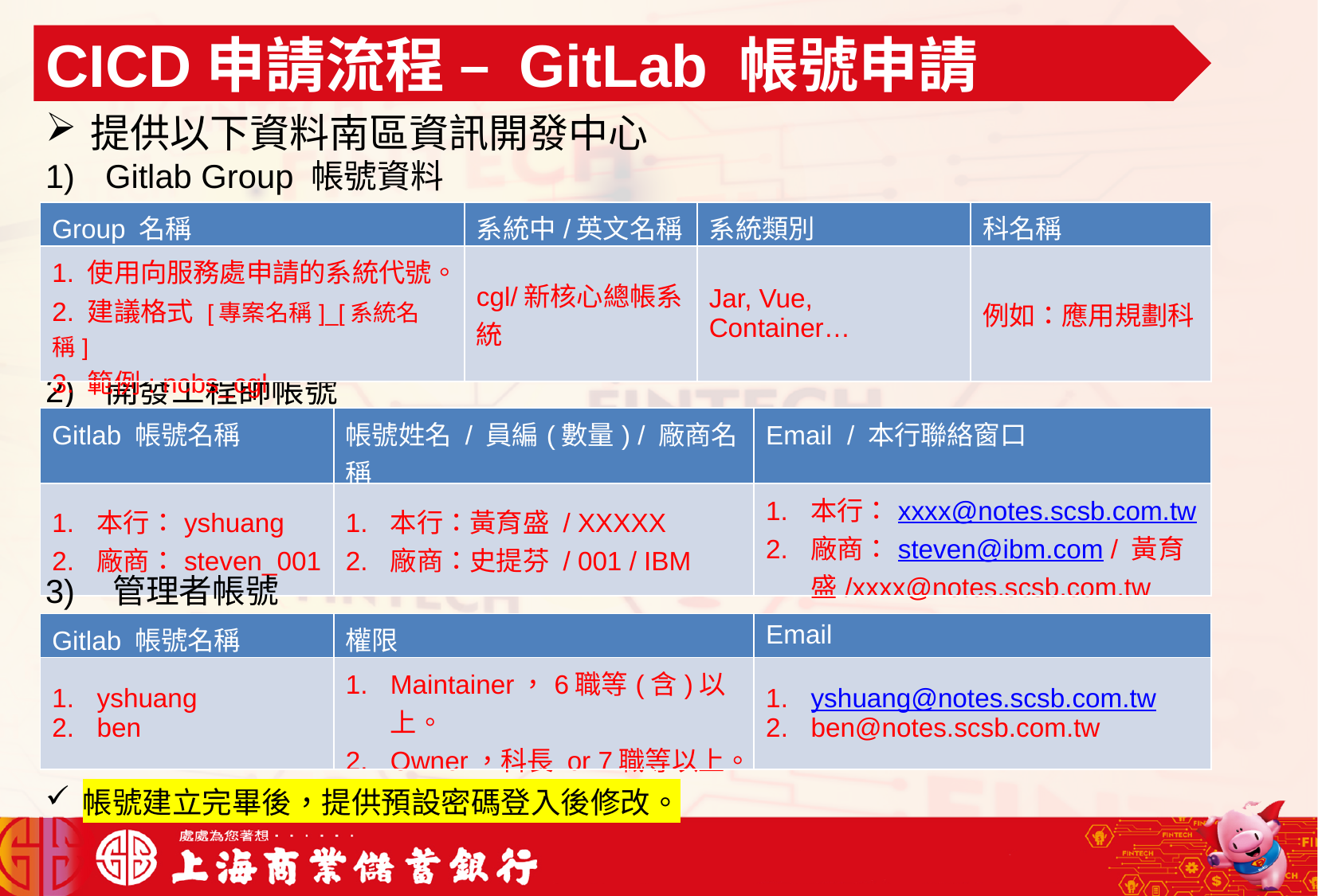

CICD申請流程 – GitLab 帳號申請
提供以下資料南區資訊開發中心
Gitlab Group 帳號資料
| Group 名稱 | 系統中/英文名稱 | 系統類別 | 科名稱 |
| --- | --- | --- | --- |
| 1. 使用向服務處申請的系統代號。 2. 建議格式 [專案名稱]\_[系統名稱] 3. 範例: ncbs\_cgl | cgl/新核心總帳系統 | Jar, Vue, Container… | 例如：應用規劃科 |
開發工程師帳號
| Gitlab 帳號名稱 | 帳號姓名 / 員編(數量) / 廠商名稱 | Email / 本行聯絡窗口 |
| --- | --- | --- |
| 本行：yshuang 廠商：steven\_001 | 本行：黃育盛 / XXXXX 廠商：史提芬 / 001 / IBM | 本行：xxxx@notes.scsb.com.tw 廠商：steven@ibm.com / 黃育盛/xxxx@notes.scsb.com.tw |
管理者帳號
| Gitlab 帳號名稱 | 權限 | Email |
| --- | --- | --- |
| yshuang ben | Maintainer，6職等(含)以上。 Owner，科長 or 7職等以上。 | yshuang@notes.scsb.com.tw ben@notes.scsb.com.tw |
帳號建立完畢後，提供預設密碼登入後修改。